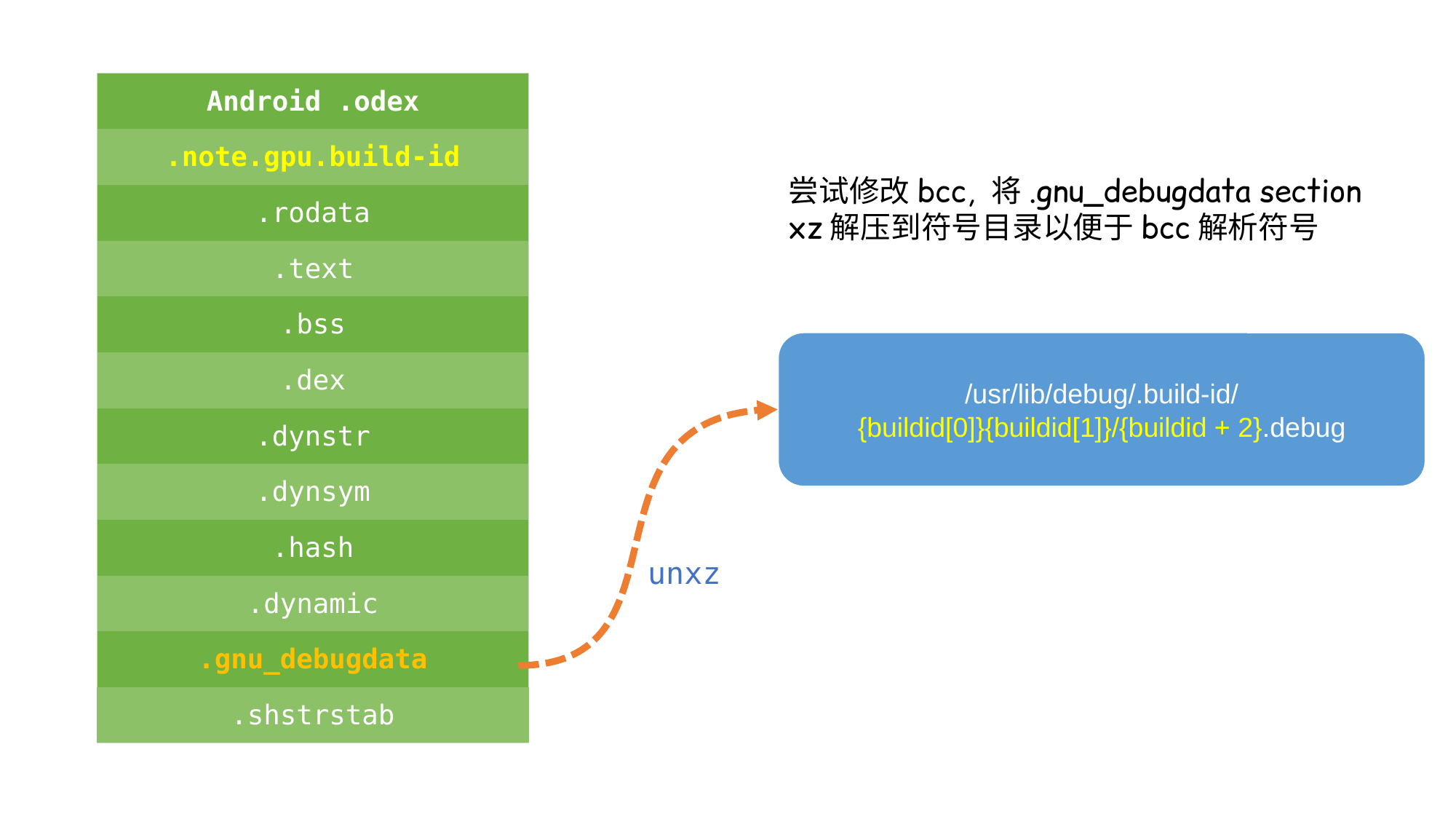

| Android .odex |
| --- |
| .note.gpu.build-id |
| .rodata |
| .text |
| .bss |
| .dex |
| .dynstr |
| .dynsym |
| .hash |
| .dynamic |
| .gnu\_debugdata |
| .shstrstab |
尝试修改bcc, 将.gnu_debugdata section
xz解压到符号目录以便于bcc解析符号
/usr/lib/debug/.build-id/
{buildid[0]}{buildid[1]}/{buildid + 2}.debug
unxz